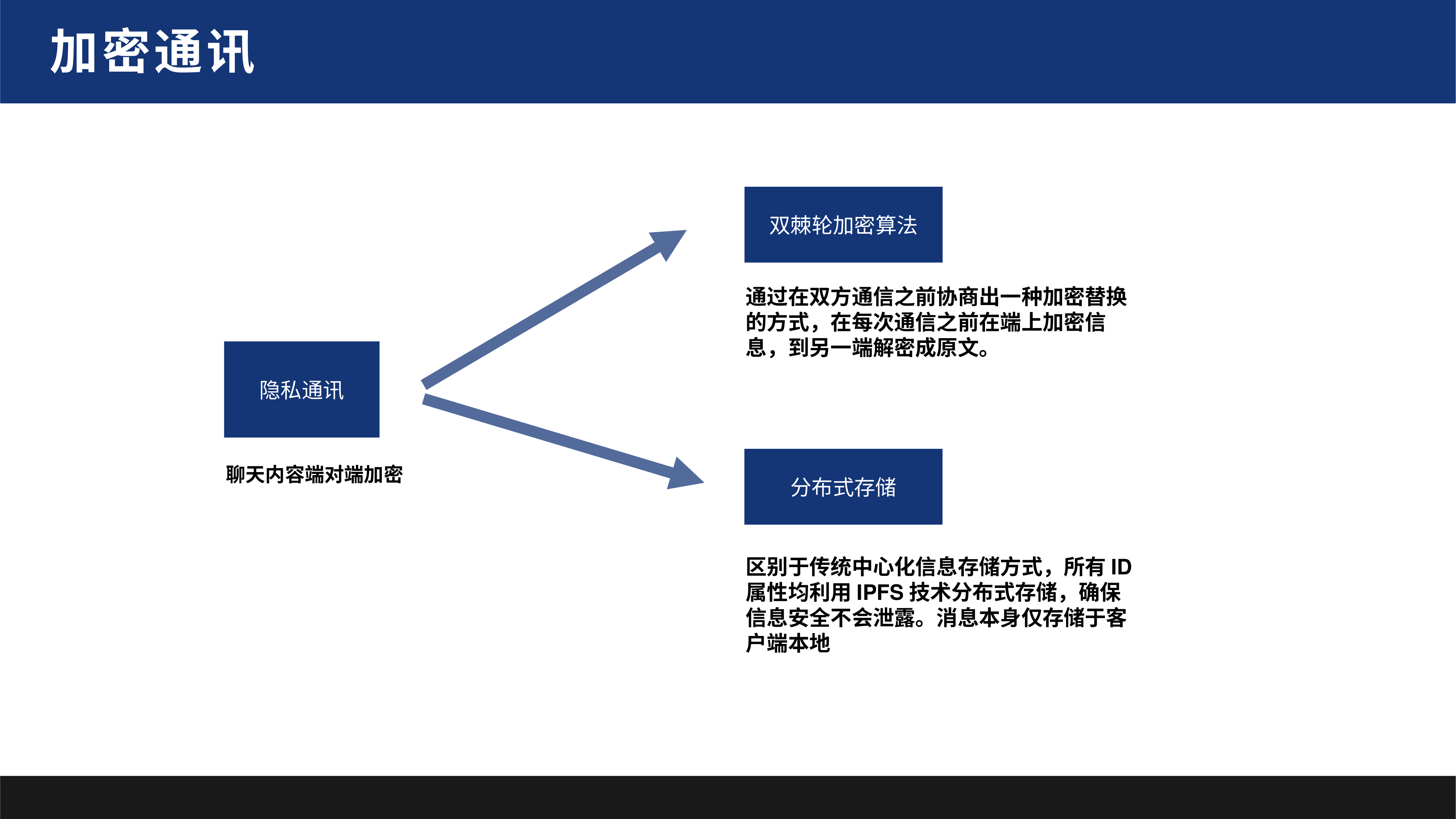

加密通讯
双棘轮加密算法

通过在双方通信之前协商出一种加密替换的方式，在每次通信之前在端上加密信息，到另一端解密成原文。
隐私通讯

分布式存储
聊天内容端对端加密
区别于传统中心化信息存储方式，所有ID属性均利用IPFS技术分布式存储，确保信息安全不会泄露。消息本身仅存储于客户端本地